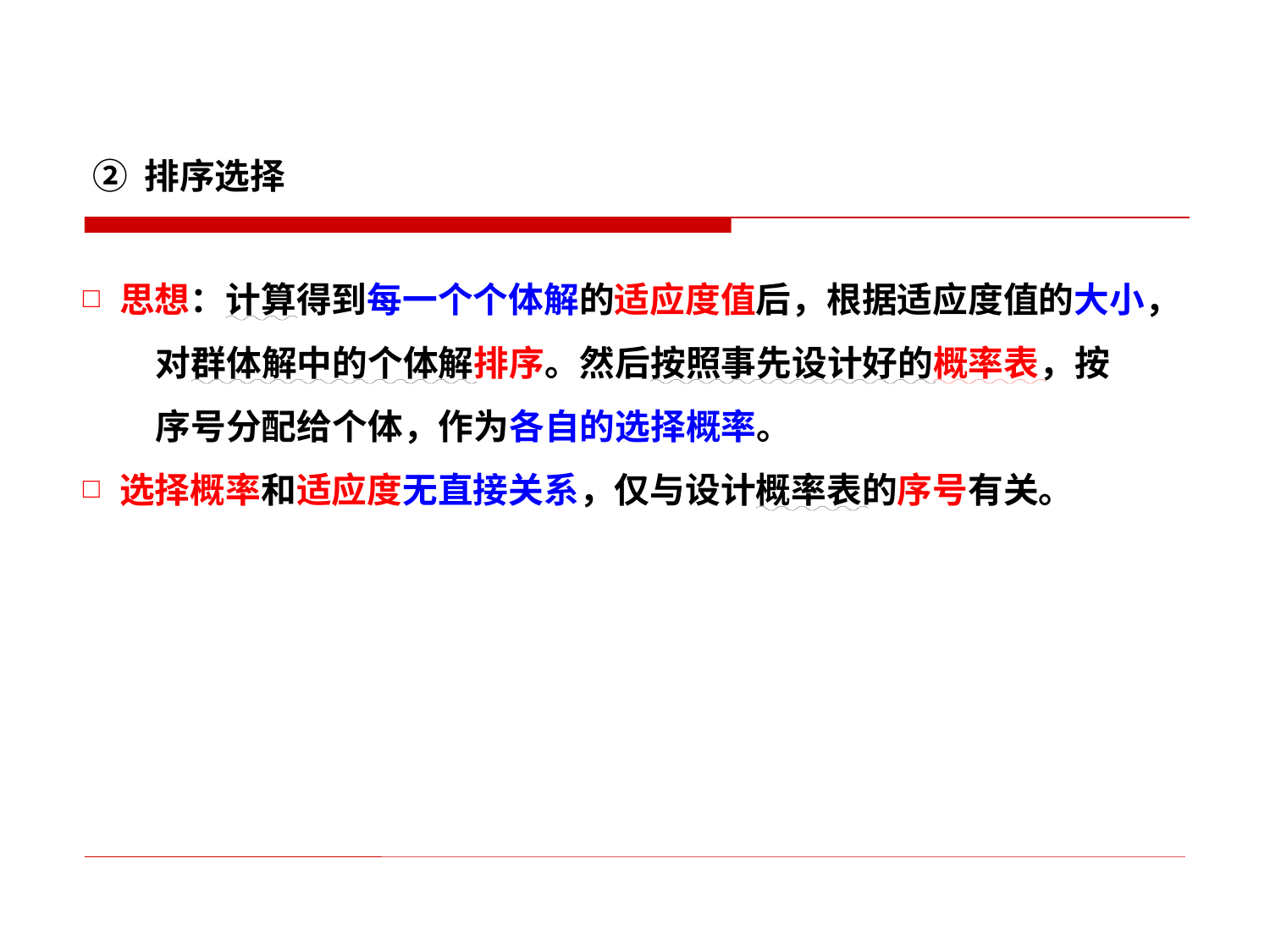

② 排序选择
思想：计算得到每一个个体解的适应度值后，根据适应度值的大小，
        对群体解中的个体解排序。然后按照事先设计好的概率表，按
        序号分配给个体，作为各自的选择概率。
选择概率和适应度无直接关系，仅与设计概率表的序号有关。